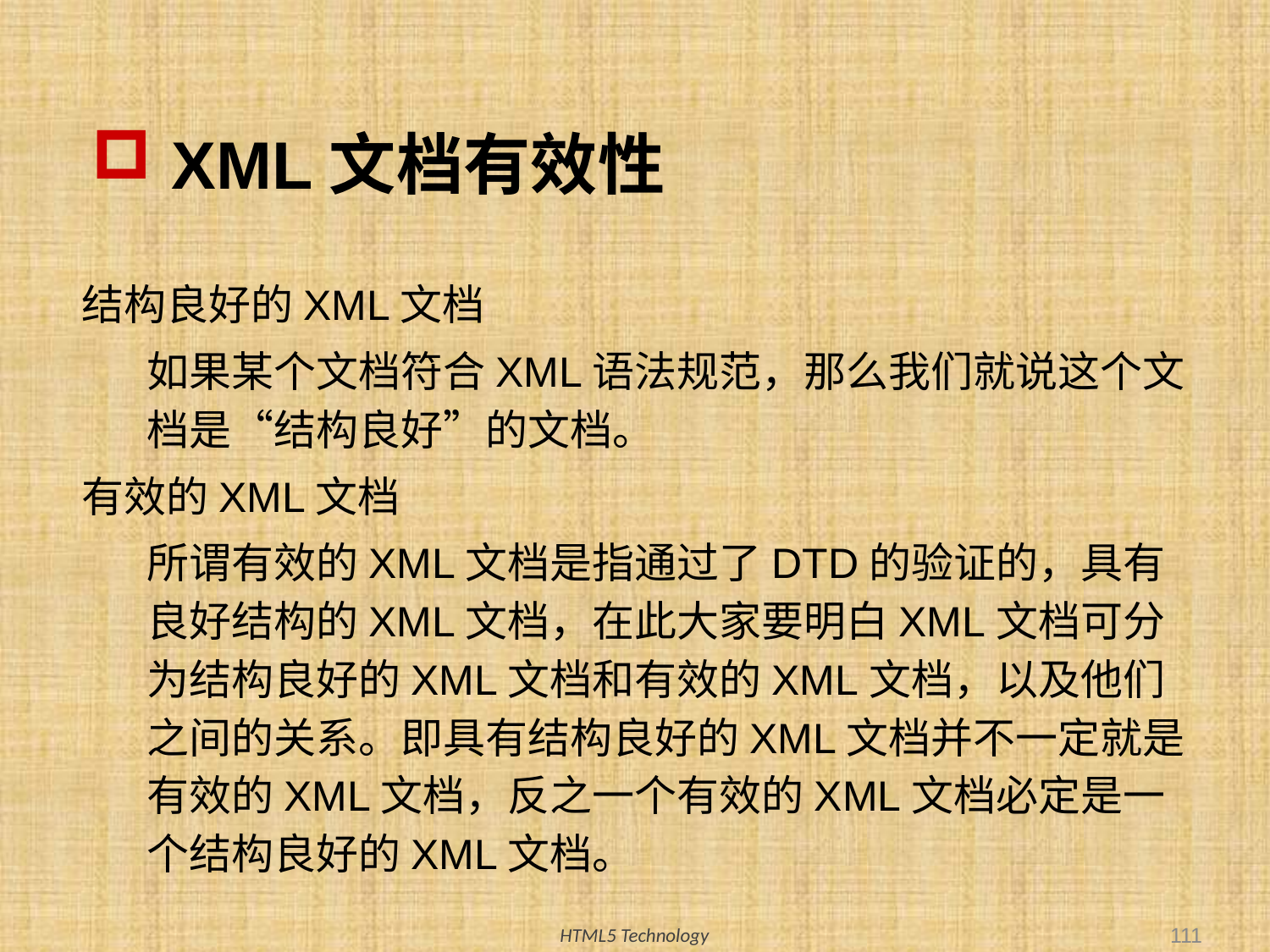

# XML文档有效性
结构良好的XML文档
	如果某个文档符合XML语法规范，那么我们就说这个文档是“结构良好”的文档。
有效的XML文档
	所谓有效的XML文档是指通过了DTD的验证的，具有良好结构的XML文档，在此大家要明白XML文档可分为结构良好的XML文档和有效的XML文档，以及他们之间的关系。即具有结构良好的XML文档并不一定就是有效的XML文档，反之一个有效的XML文档必定是一个结构良好的XML文档。
111
HTML5 Technology